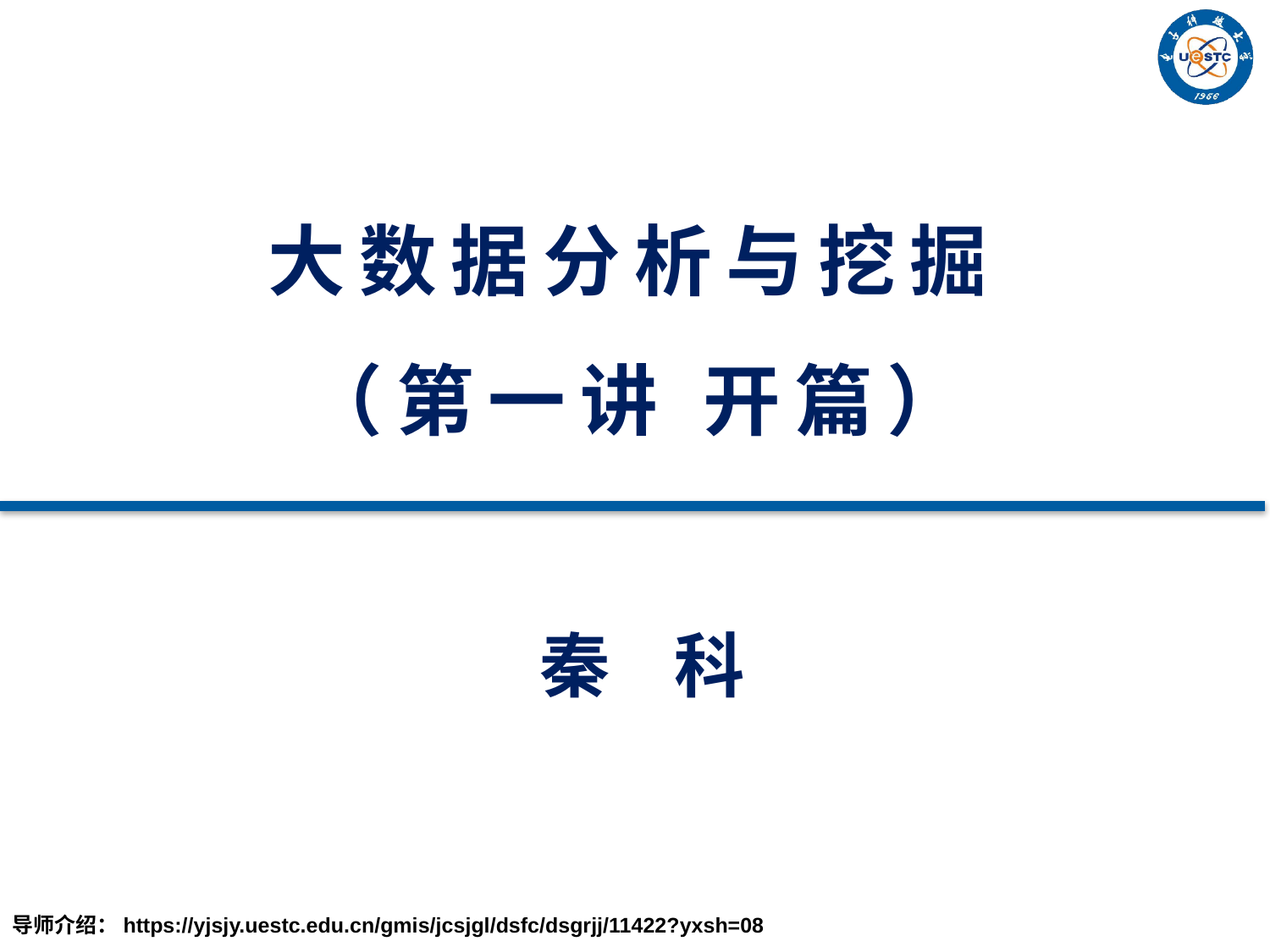

# 大数据分析与挖掘 （第一讲 开篇）
秦    科

导师介绍：https://yjsjy.uestc.edu.cn/gmis/jcsjgl/dsfc/dsgrjj/11422?yxsh=08